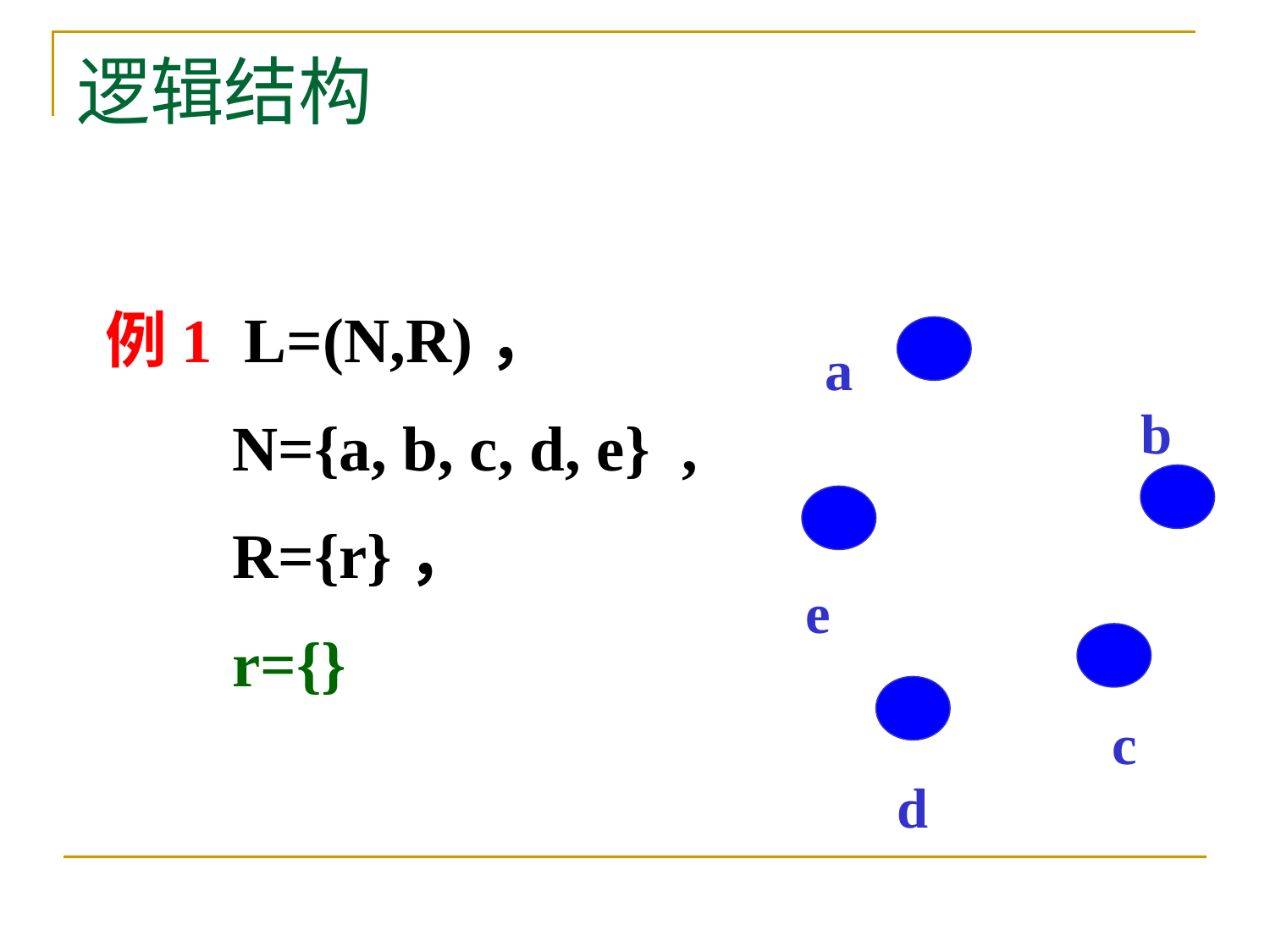

# 逻辑结构
例1  L=(N,R)，
        N={a, b, c, d, e}  ,
        R={r}，
        r={}

a
b

e

c
d